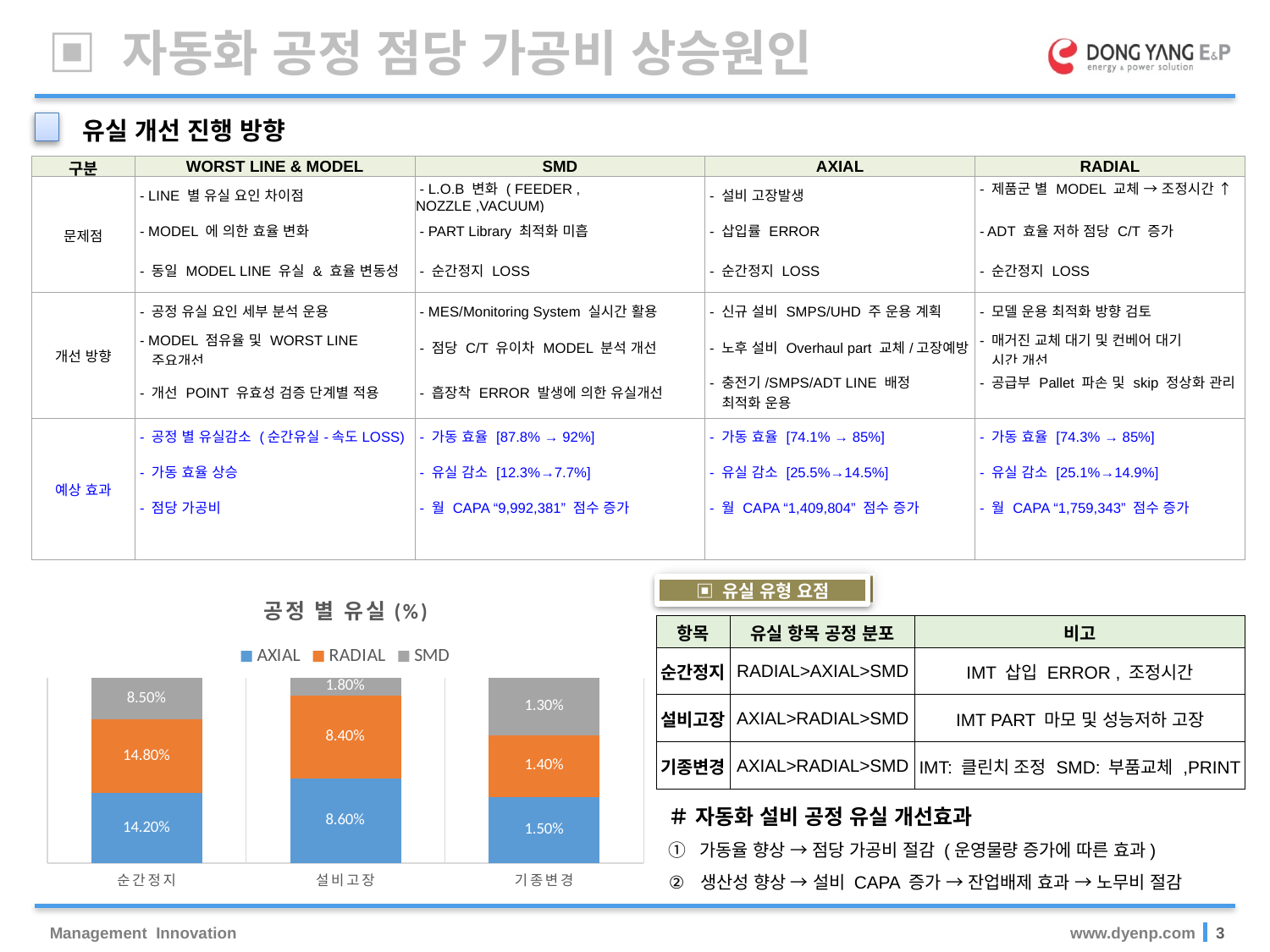

▣ 자동화 공정 점당 가공비 상승원인
유실 개선 진행 방향

| 구분 | WORST LINE & MODEL | SMD | AXIAL | RADIAL |
| --- | --- | --- | --- | --- |
| 문제점 | - LINE 별 유실 요인 차이점 | - L.O.B 변화 ( FEEDER , NOZZLE ,VACUUM) | - 설비 고장발생 | - 제품군 별 MODEL 교체 → 조정시간 ↑ |
|  | - MODEL 에 의한 효율 변화 | - PART Library 최적화 미흡 | - 삽입률 ERROR | - ADT 효율 저하 점당 C/T 증가 |
|  | - 동일 MODEL LINE 유실 & 효율 변동성 | - 순간정지 LOSS | - 순간정지 LOSS | - 순간정지 LOSS |
| 개선 방향 | - 공정 유실 요인 세부 분석 운용 | - MES/Monitoring System 실시간 활용 | - 신규 설비 SMPS/UHD 주 운용 계획 | - 모델 운용 최적화 방향 검토 |
|  | - MODEL 점유율 및 WORST LINE 주요개선 | - 점당 C/T 유이차 MODEL 분석 개선 | - 노후 설비 Overhaul part 교체/고장예방 | - 매거진 교체 대기 및 컨베어 대기 시간 개선 |
|  | - 개선 POINT 유효성 검증 단계별 적용 | - 흡장착 ERROR 발생에 의한 유실개선 | - 충전기/SMPS/ADT LINE 배정 최적화 운용 | - 공급부 Pallet 파손 및 skip 정상화 관리 |
| 예상 효과 | - 공정 별 유실감소 (순간유실-속도LOSS) | - 가동 효율 [87.8% → 92%] | - 가동 효율 [74.1% → 85%] | - 가동 효율 [74.3% → 85%] |
|  | - 가동 효율 상승 | - 유실 감소 [12.3%→7.7%] | - 유실 감소 [25.5%→14.5%] | - 유실 감소 [25.1%→14.9%] |
|  | - 점당 가공비 | - 월 CAPA “9,992,381” 점수 증가 | - 월 CAPA “1,409,804” 점수 증가 | - 월 CAPA “1,759,343” 점수 증가 |
|  |  |  |  |  |

### Chart: 공정 별 유실(%)

| Category | AXIAL | RADIAL | SMD |
|---|---|---|---|
| 순간정지 | 0.142 | 0.148 | 0.085 |
| 설비고장 | 0.086 | 0.084 | 0.018 |
| 기종변경 | 0.015 | 0.014 | 0.013 |
▣ 유실 유형 요점
| 항목 | 유실 항목 공정 분포 | 비고 |
| --- | --- | --- |
| 순간정지 | RADIAL>AXIAL>SMD | IMT 삽입 ERROR , 조정시간 |
| 설비고장 | AXIAL>RADIAL>SMD | IMT PART 마모 및 성능저하 고장 |
| 기종변경 | AXIAL>RADIAL>SMD | IMT: 클린치 조정 SMD: 부품교체 ,PRINT |
＃ 자동화 설비 공정 유실 개선효과
①  가동율 향상 → 점당 가공비 절감 (운영물량 증가에 따른 효과)
생산성 향상 → 설비 CAPA 증가 → 잔업배제 효과 → 노무비 절감